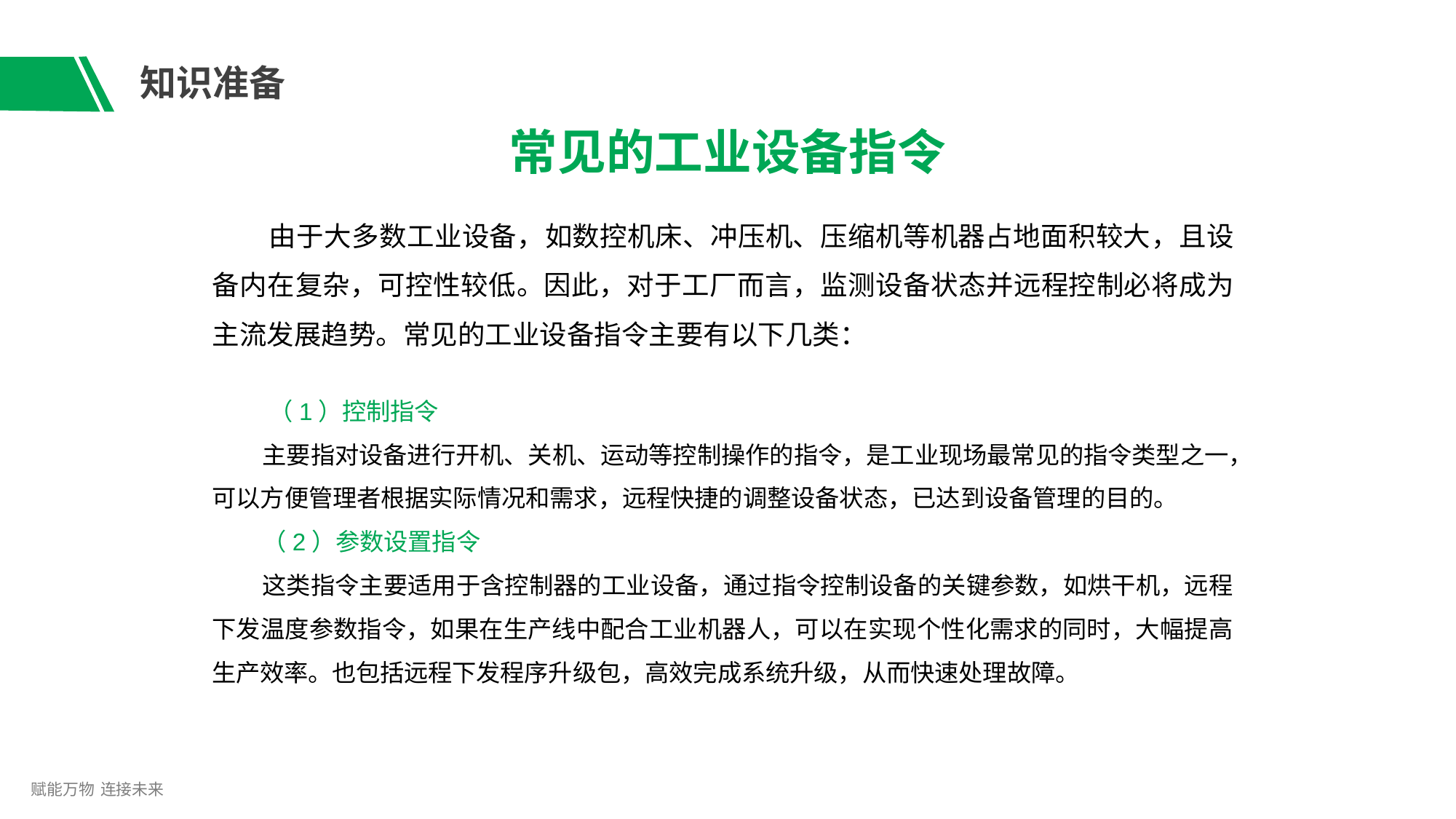

# 知识准备
常见的工业设备指令
由于大多数工业设备，如数控机床、冲压机、压缩机等机器占地面积较大，且设 备内在复杂，可控性较低。因此，对于工厂而言，监测设备状态并远程控制必将成为 主流发展趋势。常见的工业设备指令主要有以下几类：

（1）控制指令
主要指对设备进行开机、关机、运动等控制操作的指令，是工业现场最常见的指令类型之一， 可以方便管理者根据实际情况和需求，远程快捷的调整设备状态，已达到设备管理的目的。
（2）参数设置指令
这类指令主要适用于含控制器的工业设备，通过指令控制设备的关键参数，如烘干机，远程 下发温度参数指令，如果在生产线中配合工业机器人，可以在实现个性化需求的同时，大幅提高 生产效率。也包括远程下发程序升级包，高效完成系统升级，从而快速处理故障。
赋能万物 连接未来